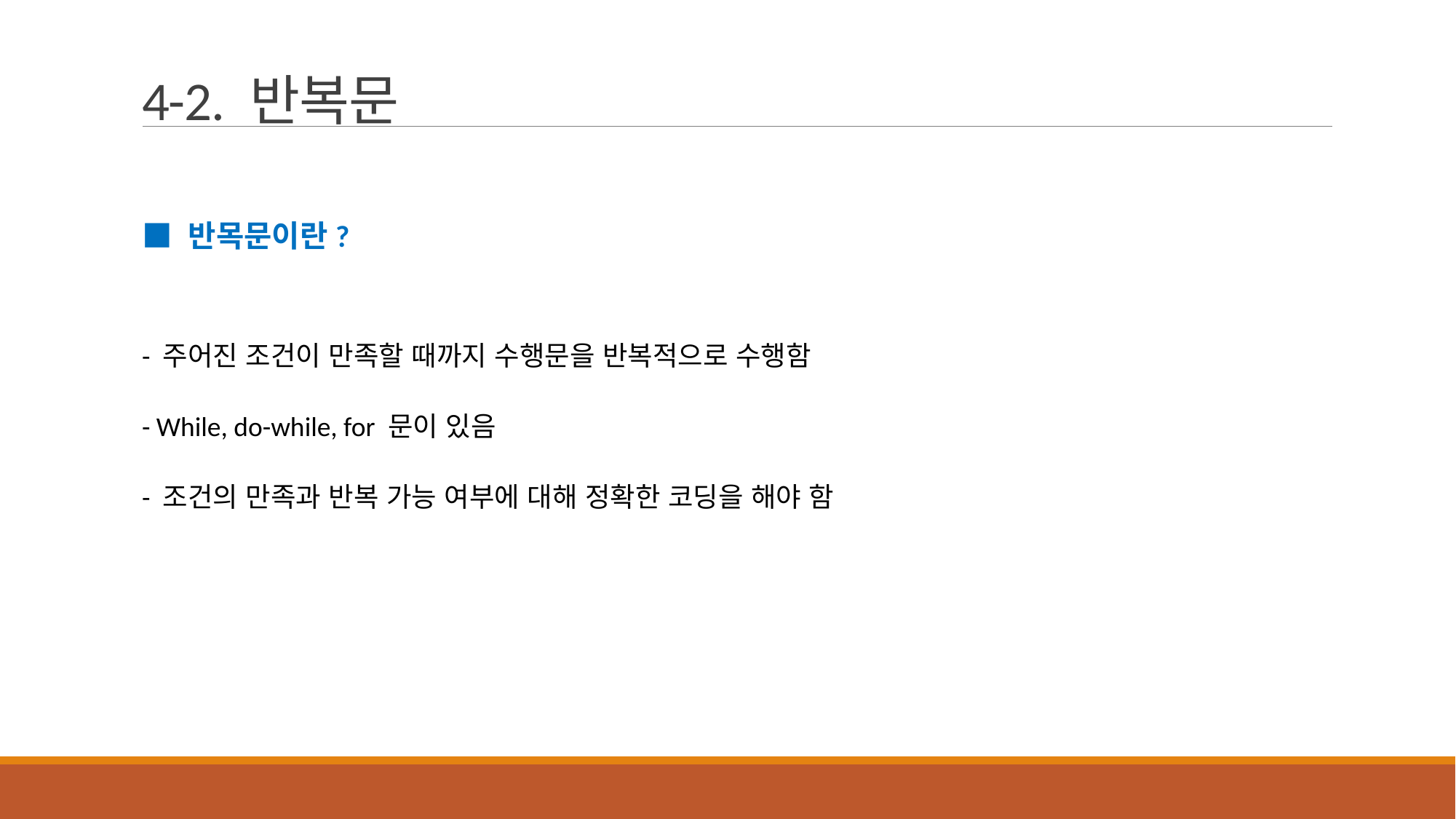

# 4-2. 반복문
■ 반목문이란?

- 주어진 조건이 만족할 때까지 수행문을 반복적으로 수행함
- While, do-while, for 문이 있음
- 조건의 만족과 반복 가능 여부에 대해 정확한 코딩을 해야 함